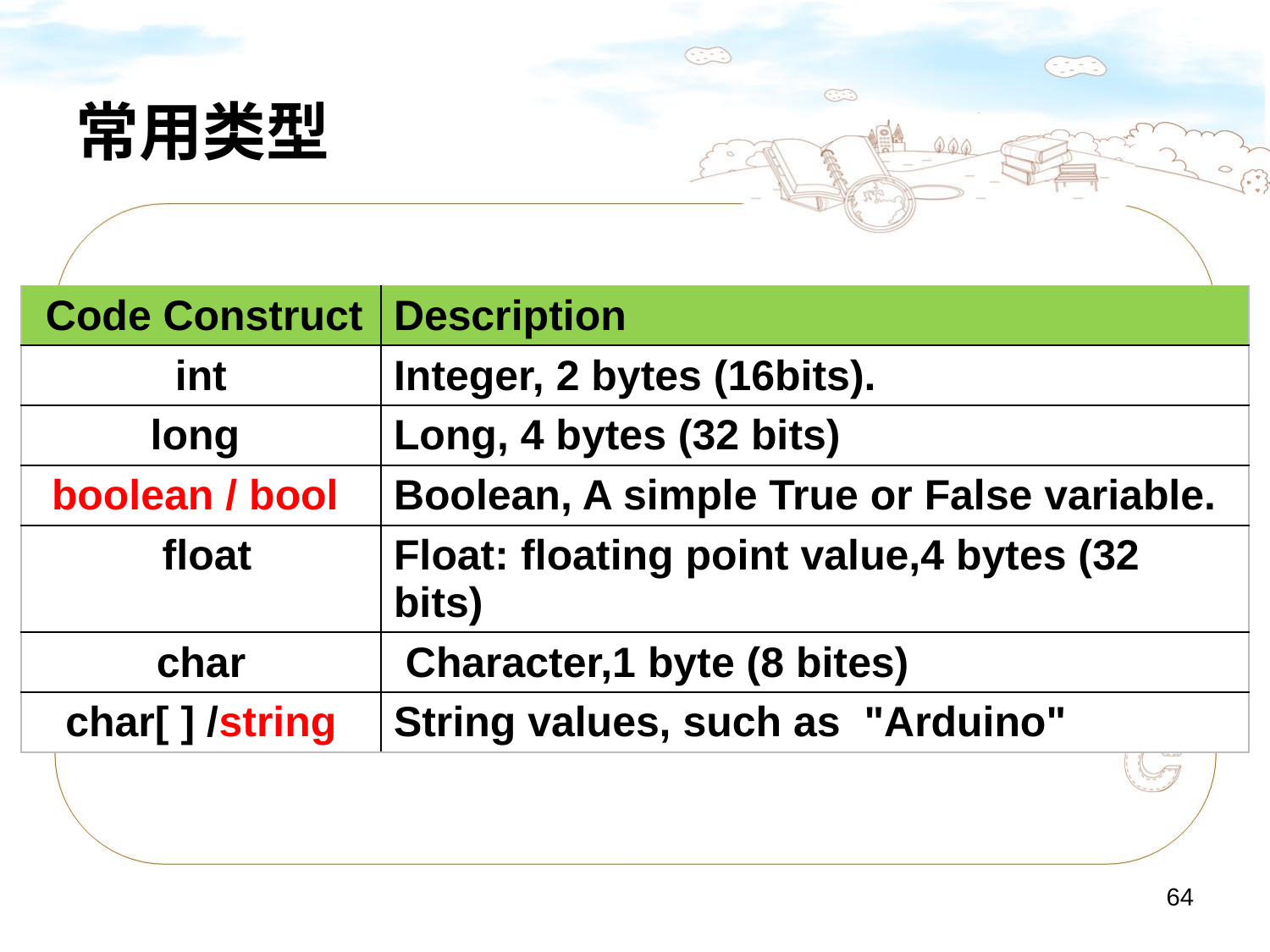

# 常用类型
| Code Construct | Description |
| --- | --- |
| int | Integer, 2 bytes (16bits). |
| long | Long, 4 bytes (32 bits) |
| boolean / bool | Boolean, A simple True or False variable. |
| float | Float: floating point value,4 bytes (32 bits) |
| char | Character,1 byte (8 bites) |
| char[ ] /string | String values, such as "Arduino" |

64